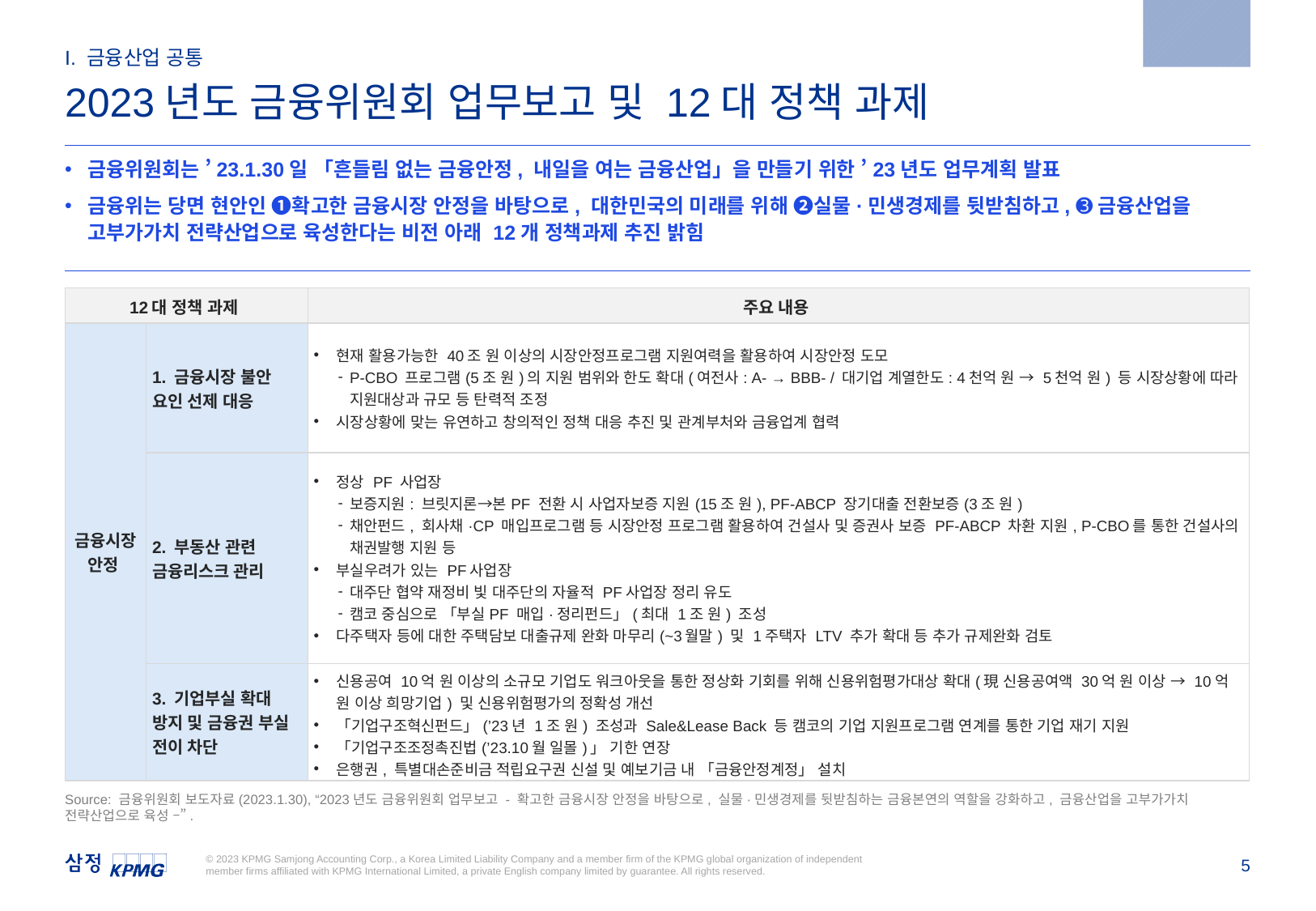

2023.1.30
I. 금융산업 공통
2023년도 금융위원회 업무보고 및 12대 정책 과제
금융위원회는 ’23.1.30일 「흔들림 없는 금융안정, 내일을 여는 금융산업」을 만들기 위한 ’23년도 업무계획 발표
금융위는 당면 현안인 ➊확고한 금융시장 안정을 바탕으로, 대한민국의 미래를 위해 ➋실물·민생경제를 뒷받침하고, ➌금융산업을 고부가가치 전략산업으로 육성한다는 비전 아래 12개 정책과제 추진 밝힘

| 12대 정책 과제 |  | 주요 내용 |
| --- | --- | --- |
| 금융시장 안정 | 1. 금융시장 불안 요인 선제 대응 | 현재 활용가능한 40조 원 이상의 시장안정프로그램 지원여력을 활용하여 시장안정 도모 P-CBO 프로그램(5조 원)의 지원 범위와 한도 확대(여전사: A- → BBB- / 대기업 계열한도: 4천억 원 → 5천억 원) 등 시장상황에 따라 지원대상과 규모 등 탄력적 조정 시장상황에 맞는 유연하고 창의적인 정책 대응 추진 및 관계부처와 금융업계 협력 |
|  | 2. 부동산 관련 금융리스크 관리 | 정상 PF 사업장 보증지원: 브릿지론→본PF 전환 시 사업자보증 지원(15조 원), PF-ABCP 장기대출 전환보증(3조 원) 채안펀드, 회사채·CP 매입프로그램 등 시장안정 프로그램 활용하여 건설사 및 증권사 보증 PF-ABCP 차환 지원, P-CBO를 통한 건설사의 채권발행 지원 등 부실우려가 있는 PF사업장 대주단 협약 재정비 빛 대주단의 자율적 PF사업장 정리 유도 캠코 중심으로 「부실PF 매입·정리펀드」(최대 1조 원) 조성 다주택자 등에 대한 주택담보 대출규제 완화 마무리(~3월말) 및 1주택자 LTV 추가 확대 등 추가 규제완화 검토 |
|  | 3. 기업부실 확대 방지 및 금융권 부실 전이 차단 | 신용공여 10억 원 이상의 소규모 기업도 워크아웃을 통한 정상화 기회를 위해 신용위험평가대상 확대(現 신용공여액 30억 원 이상 → 10억 원 이상 희망기업) 및 신용위험평가의 정확성 개선 「기업구조혁신펀드」(’23년 1조 원) 조성과 Sale&Lease Back 등 캠코의 기업 지원프로그램 연계를 통한 기업 재기 지원 「기업구조조정촉진법(’23.10월 일몰)」 기한 연장 은행권, 특별대손준비금 적립요구권 신설 및 예보기금 내 「금융안정계정」 설치 |
Source: 금융위원회 보도자료(2023.1.30), “2023년도 금융위원회 업무보고 - 확고한 금융시장 안정을 바탕으로, 실물·민생경제를 뒷받침하는 금융본연의 역할을 강화하고, 금융산업을 고부가가치 전략산업으로 육성 –”.